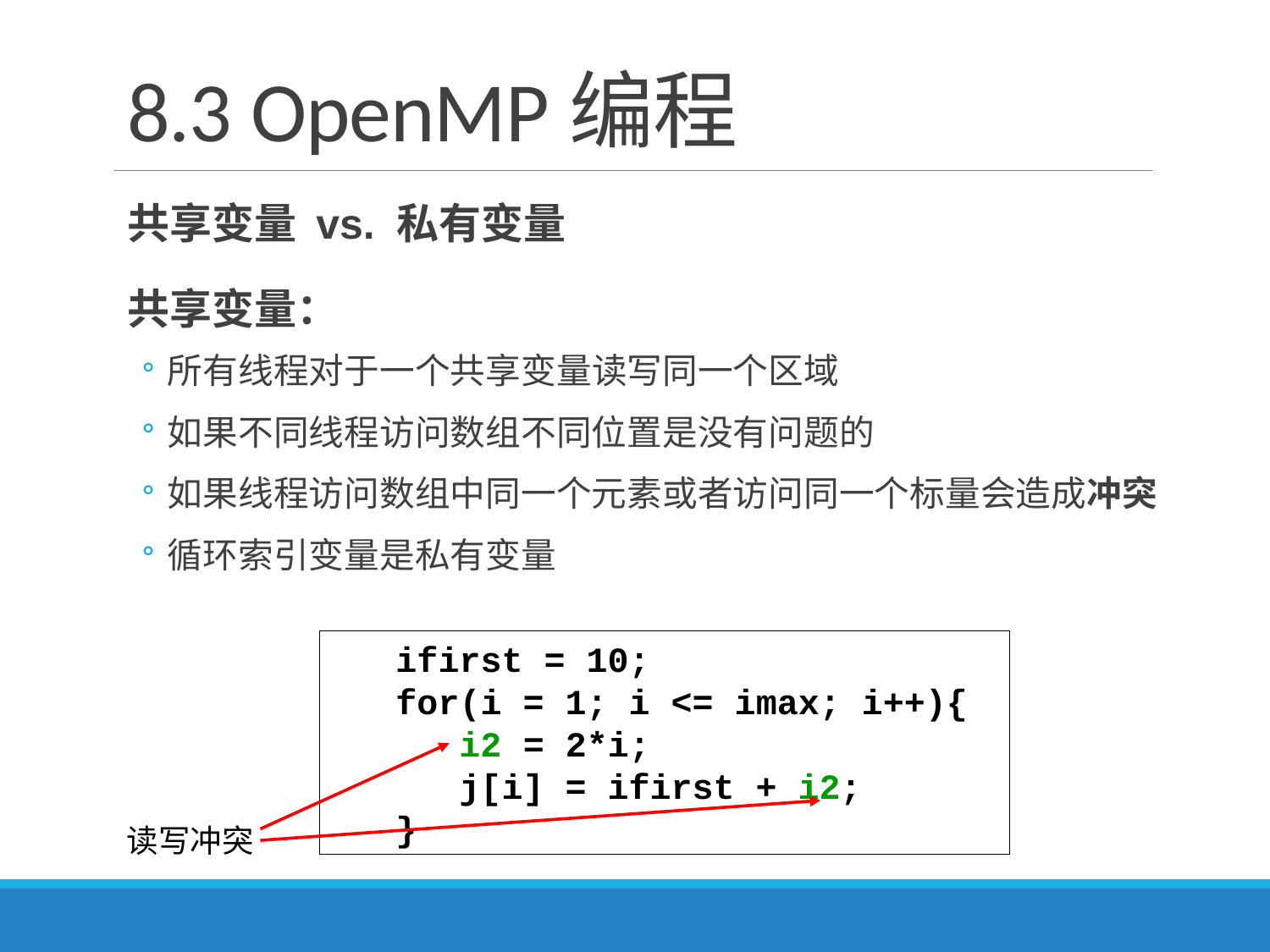

# 8.3 OpenMP编程
共享变量 vs. 私有变量
共享变量：
所有线程对于一个共享变量读写同一个区域
如果不同线程访问数组不同位置是没有问题的
如果线程访问数组中同一个元素或者访问同一个标量会造成冲突
循环索引变量是私有变量

ifirst = 10;
for(i = 1; i <= imax; i++){
   i2 = 2*i;
   j[i] = ifirst + i2;
}
读写冲突
59